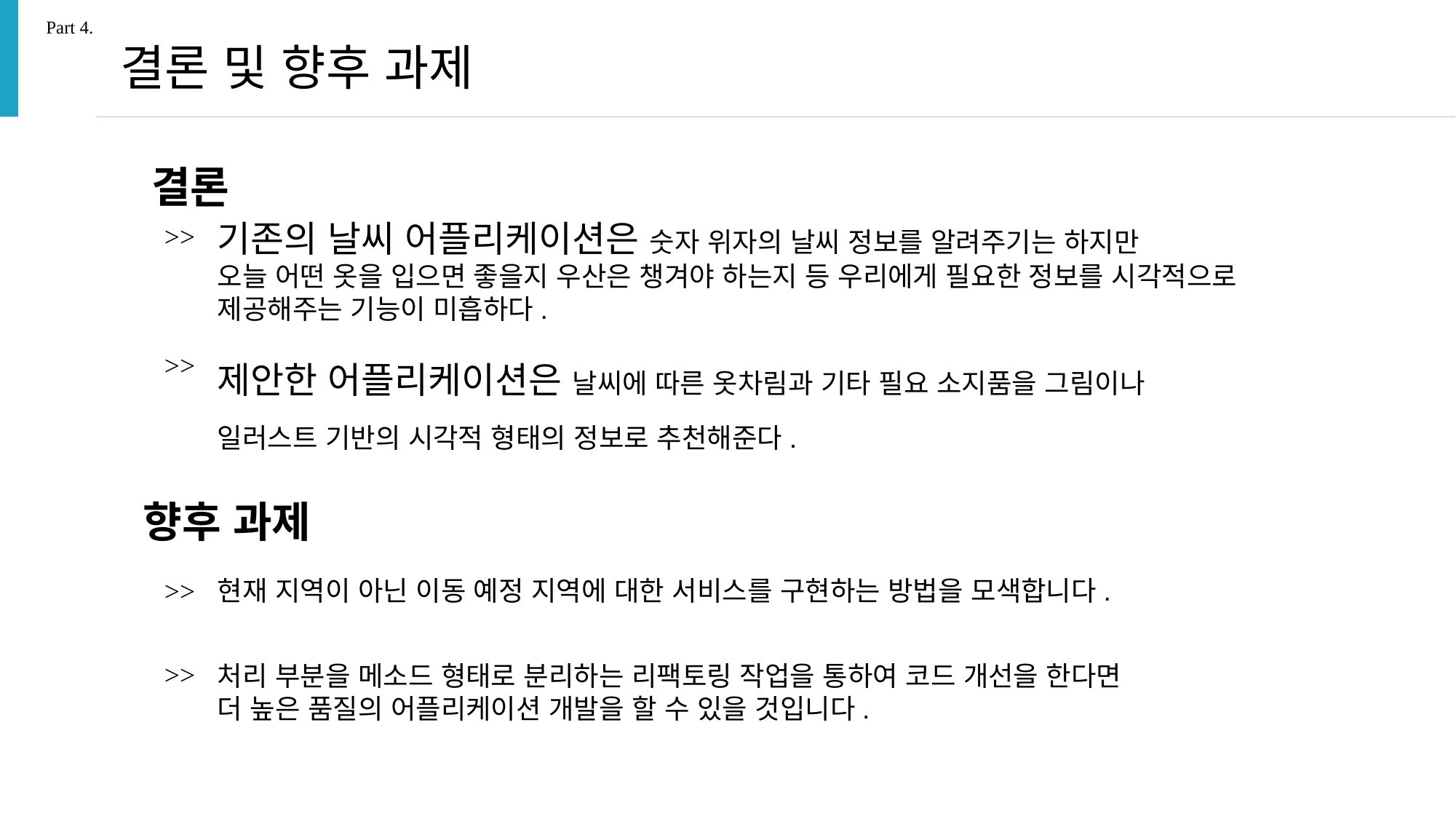

Part 4.
결론 및 향후 과제
결론
기존의 날씨 어플리케이션은 숫자 위자의 날씨 정보를 알려주기는 하지만
오늘 어떤 옷을 입으면 좋을지 우산은 챙겨야 하는지 등 우리에게 필요한 정보를 시각적으로 제공해주는 기능이 미흡하다.

>>
제안한 어플리케이션은 날씨에 따른 옷차림과 기타 필요 소지품을 그림이나
일러스트 기반의 시각적 형태의 정보로 추천해준다.

>>
향후 과제
>>
현재 지역이 아닌 이동 예정 지역에 대한 서비스를 구현하는 방법을 모색합니다.
>>
처리 부분을 메소드 형태로 분리하는 리팩토링 작업을 통하여 코드 개선을 한다면
더 높은 품질의 어플리케이션 개발을 할 수 있을 것입니다.